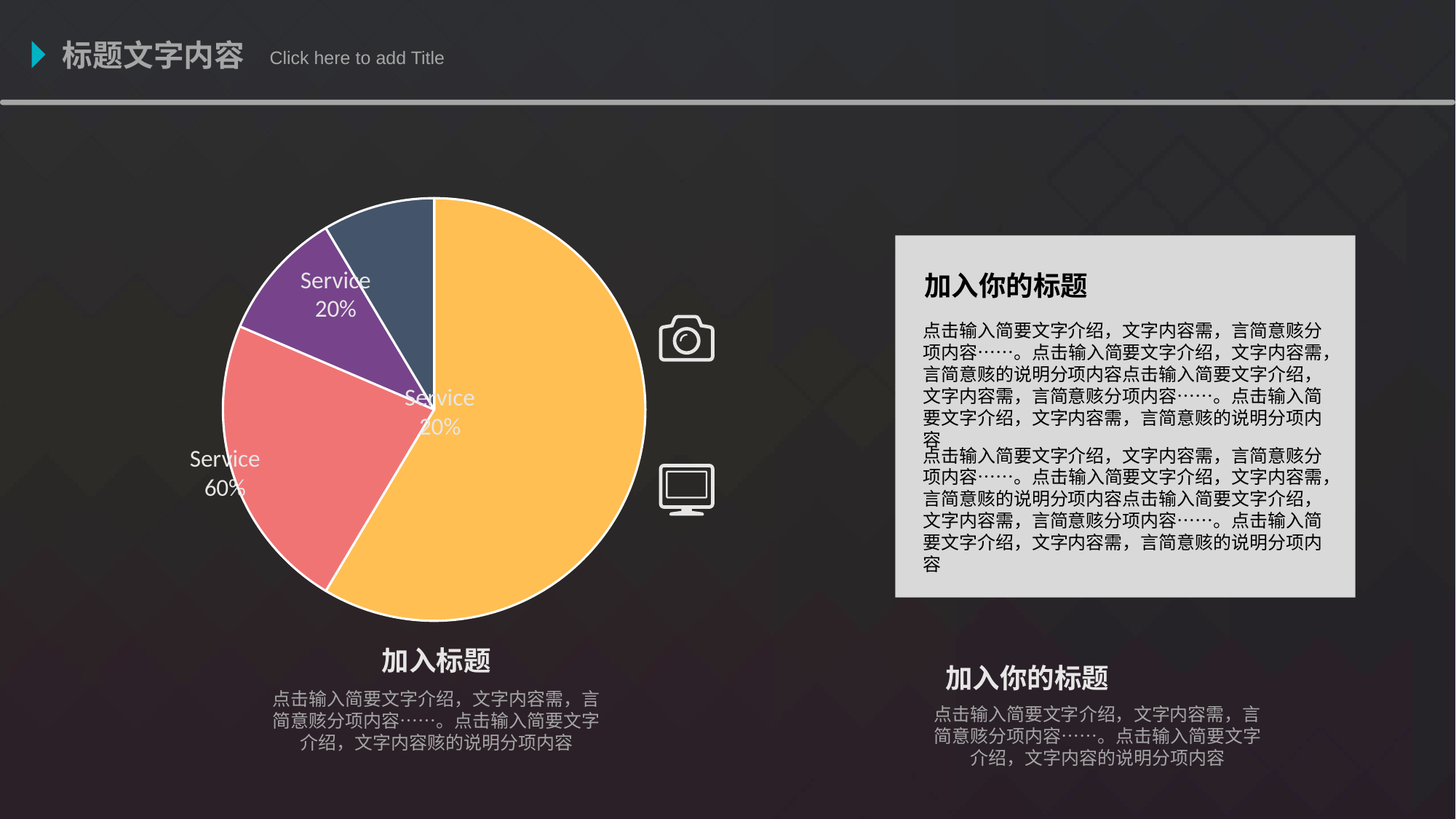

标题文字内容
  Click here to add Title

[unsupported chart]

Service
20%

Service
20%
Service
60%

加入你的标题
点击输入简要文字介绍，文字内容需，言简意赅分项内容……。点击输入简要文字介绍，文字内容需，言简意赅的说明分项内容点击输入简要文字介绍，文字内容需，言简意赅分项内容……。点击输入简要文字介绍，文字内容需，言简意赅的说明分项内容

点击输入简要文字介绍，文字内容需，言简意赅分项内容……。点击输入简要文字介绍，文字内容需，言简意赅的说明分项内容点击输入简要文字介绍，文字内容需，言简意赅分项内容……。点击输入简要文字介绍，文字内容需，言简意赅的说明分项内容

加入标题
加入你的标题
点击输入简要文字介绍，文字内容需，言简意赅分项内容……。点击输入简要文字介绍，文字内容赅的说明分项内容
点击输入简要文字介绍，文字内容需，言简意赅分项内容……。点击输入简要文字介绍，文字内容的说明分项内容